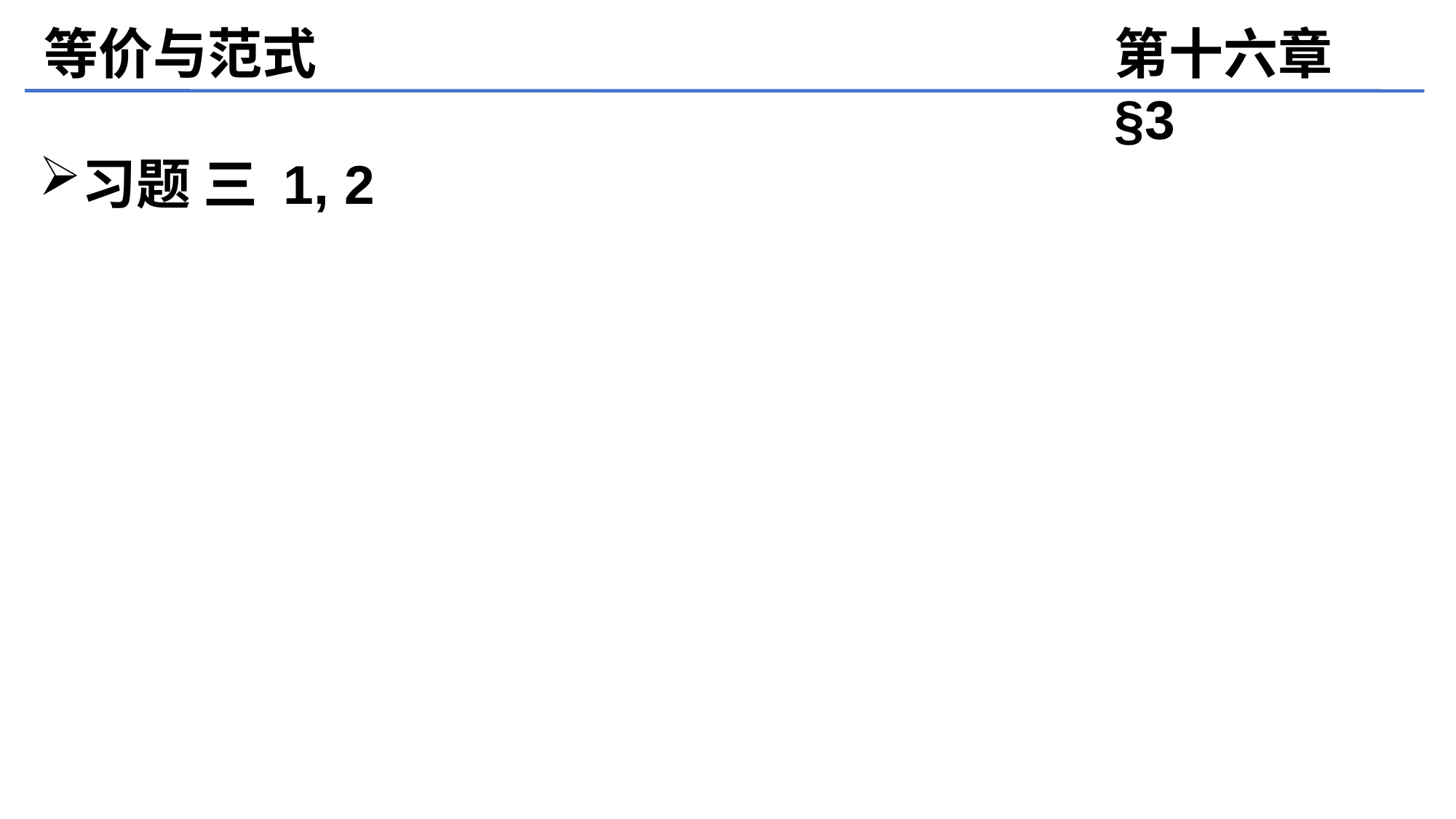

等价与范式
第十六章 §3
习题 三 1, 2